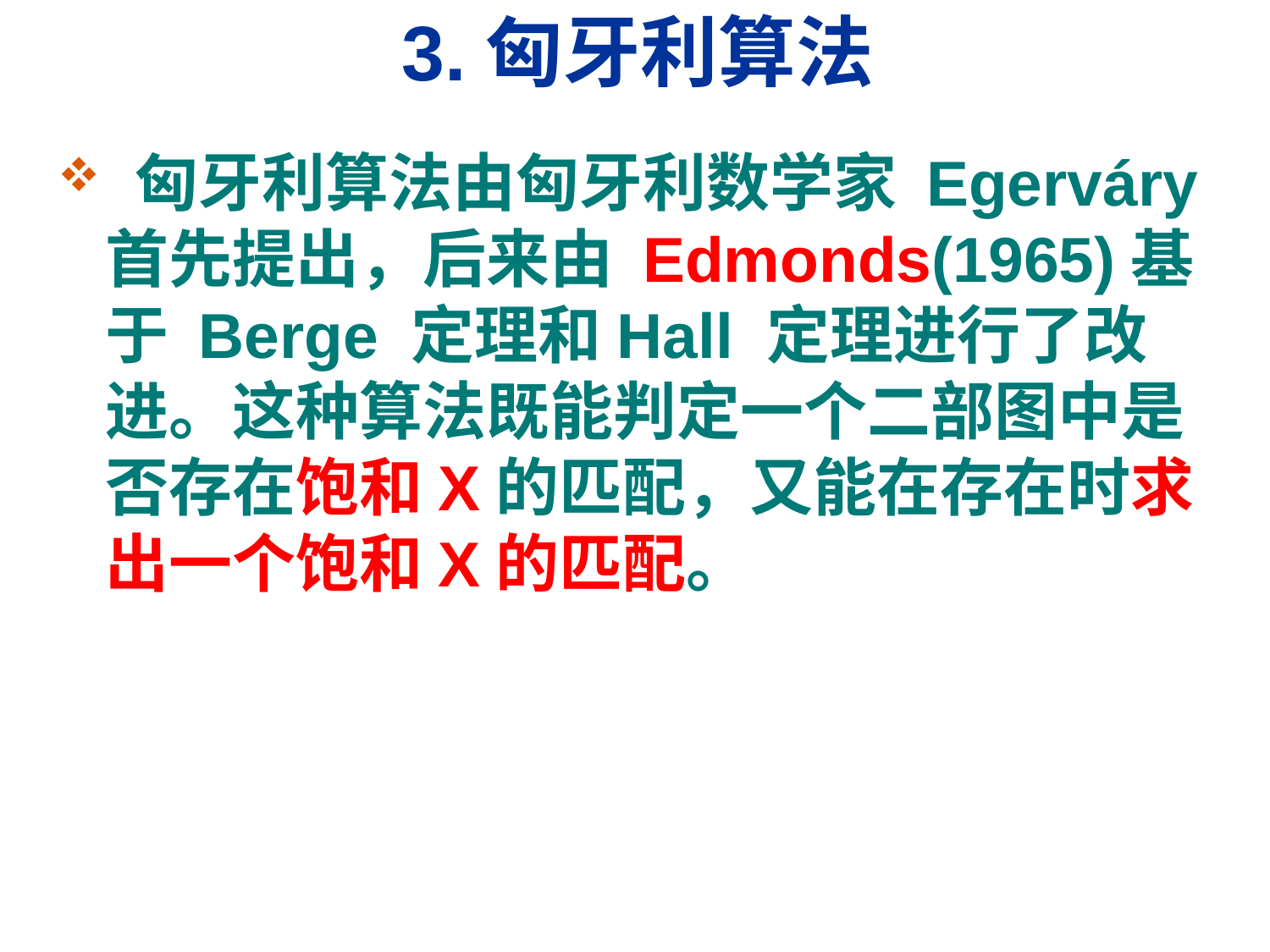

# 3.匈牙利算法
 匈牙利算法由匈牙利数学家 Egerváry 首先提出，后来由 Edmonds(1965)基于 Berge 定理和Hall 定理进行了改进。这种算法既能判定一个二部图中是否存在饱和X的匹配，又能在存在时求出一个饱和X的匹配。